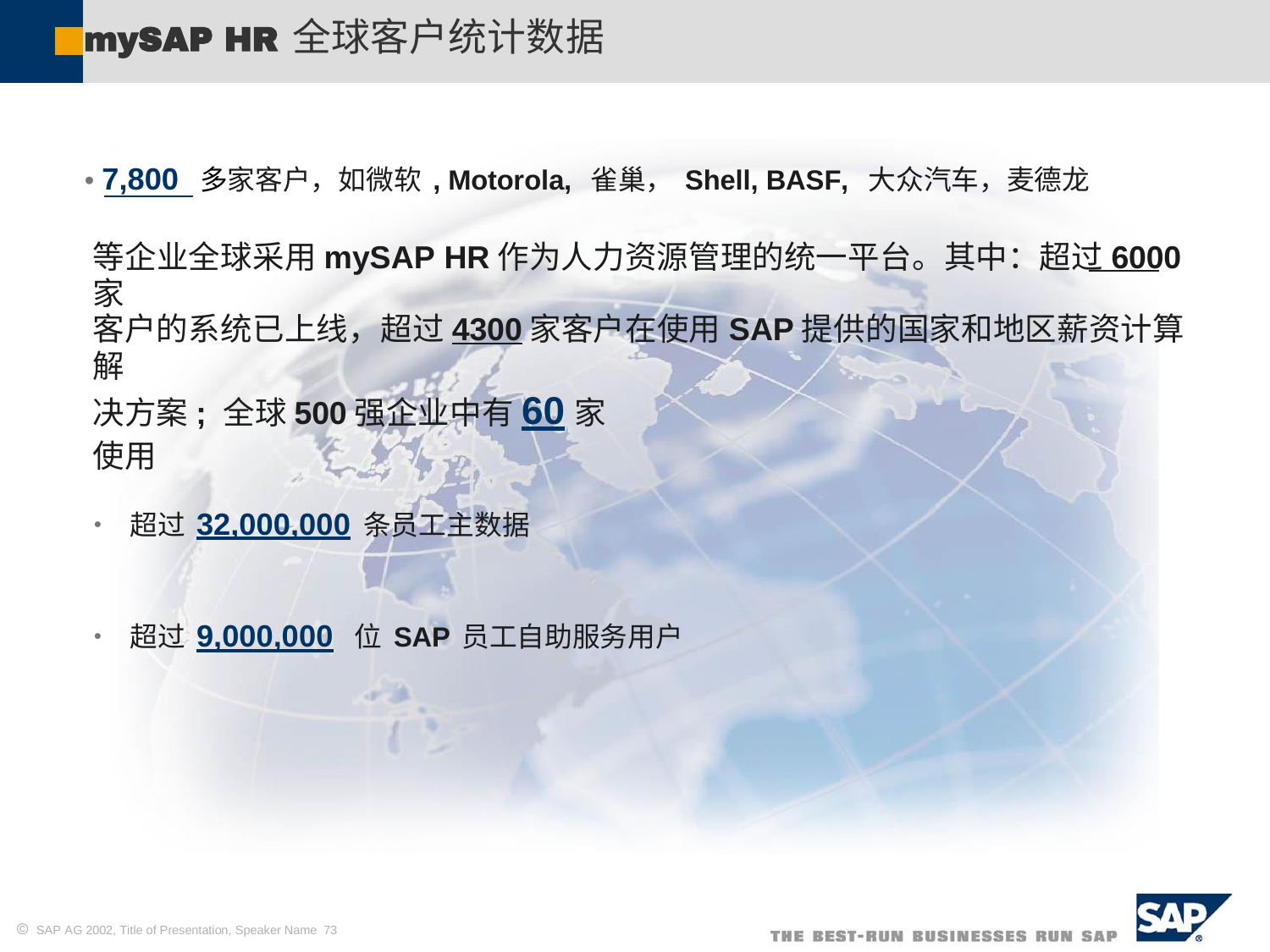

mySAP HR全球客户统计数据

• 7,800 多家客户，如微软, Motorola, 雀巢，Shell, BASF, 大众汽车，麦德龙

等企业全球采用mySAP HR作为人力资源管理的统一平台。其中：超过6000家

客户的系统已上线，超过4300家客户在使用SAP提供的国家和地区薪资计算解
决方案; 全球500强企业中有60家使用
• 超过32,000,000条员工主数据
• 超过9,000,000 位SAP员工自助服务用户
©  SAP AG 2002, Title of Presentation, Speaker Name  73